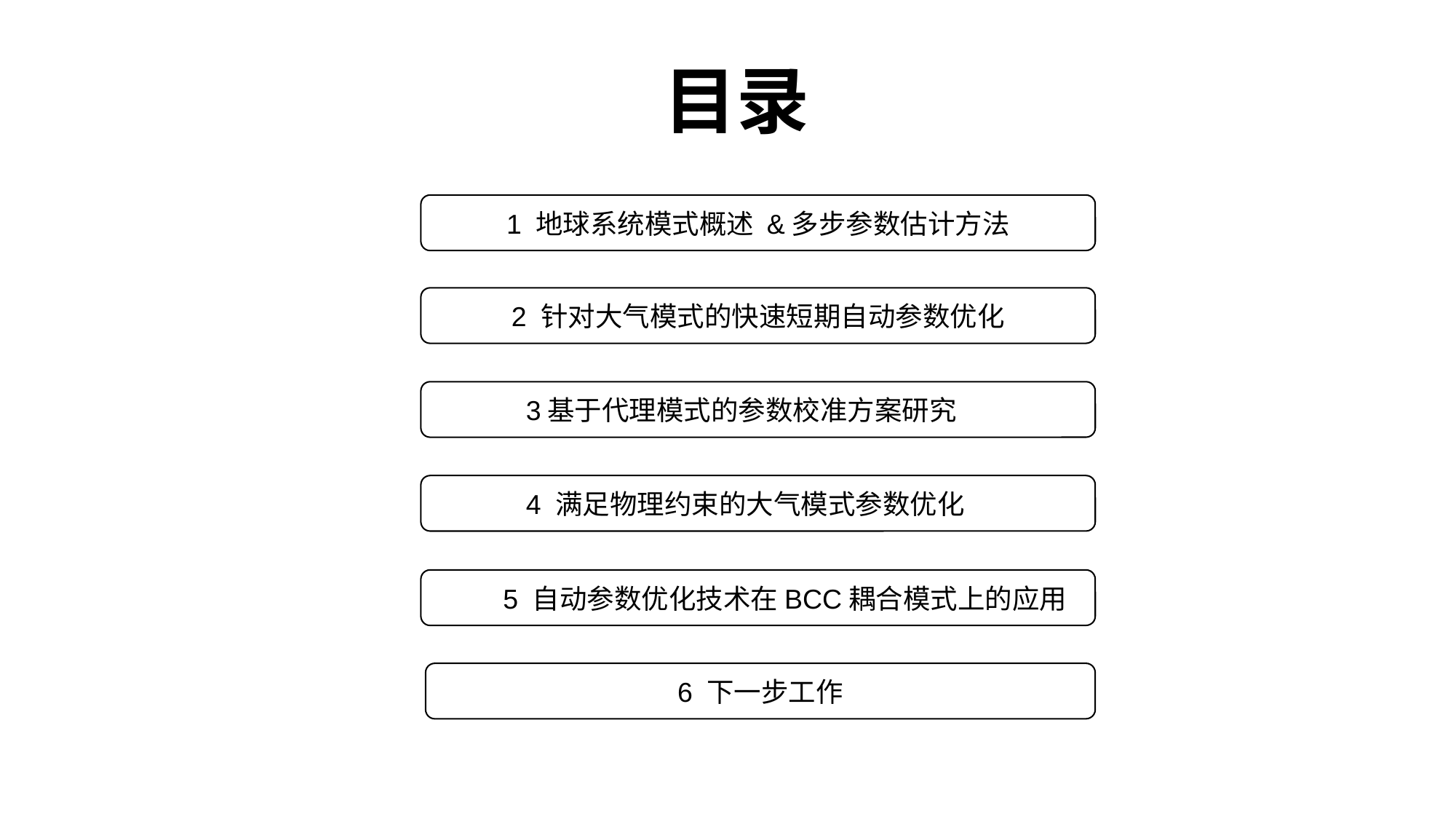

# 目录

1 地球系统模式概述 &多步参数估计方法

2 针对大气模式的快速短期自动参数优化

            3基于代理模式的参数校准方案研究

            4 满足物理约束的大气模式参数优化

         5 自动参数优化技术在BCC耦合模式上的应用
6 下一步工作